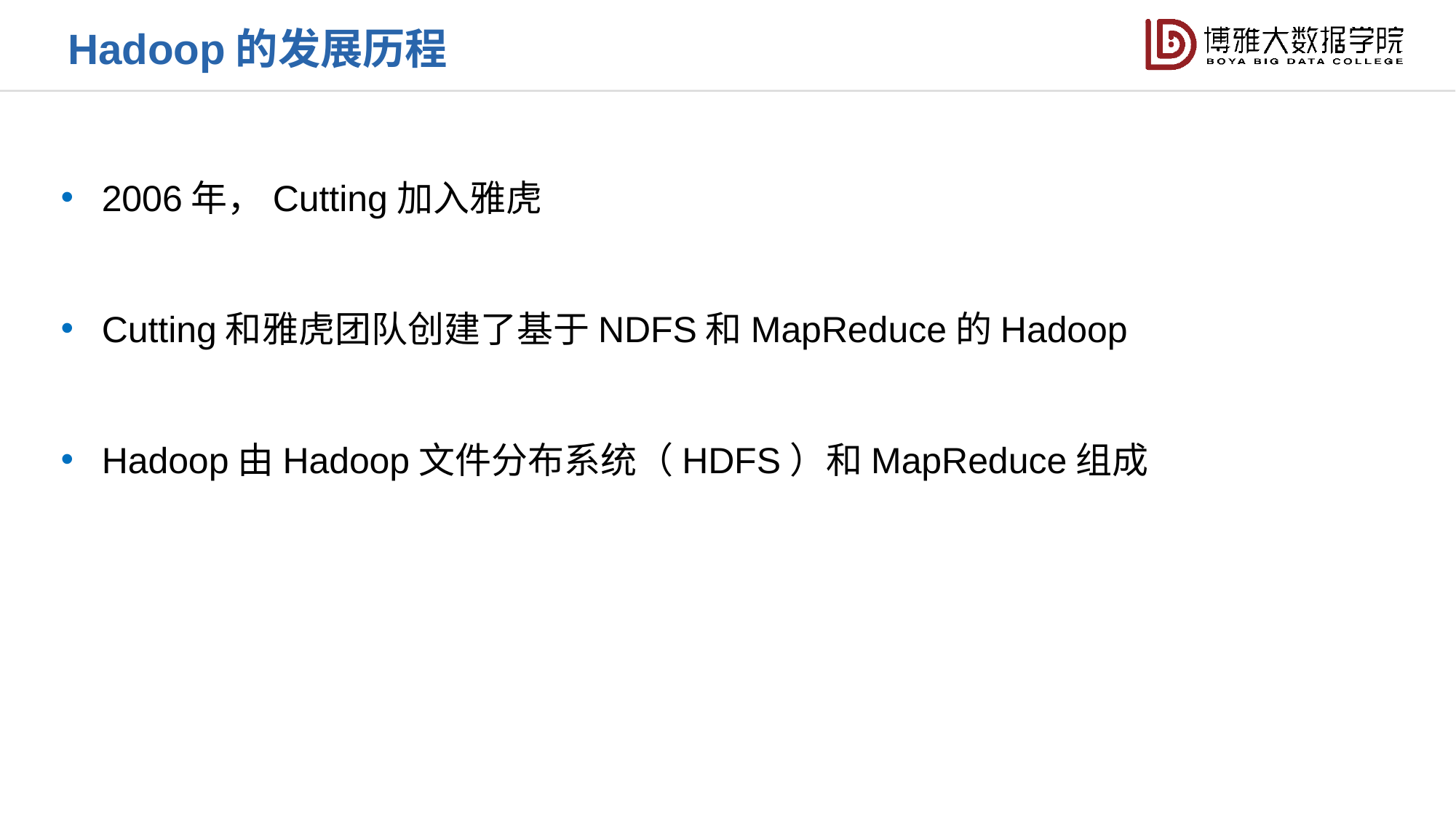

Hadoop的发展历程

2006年，Cutting加入雅虎

Cutting和雅虎团队创建了基于NDFS和MapReduce的Hadoop

Hadoop由Hadoop文件分布系统（HDFS）和MapReduce组成